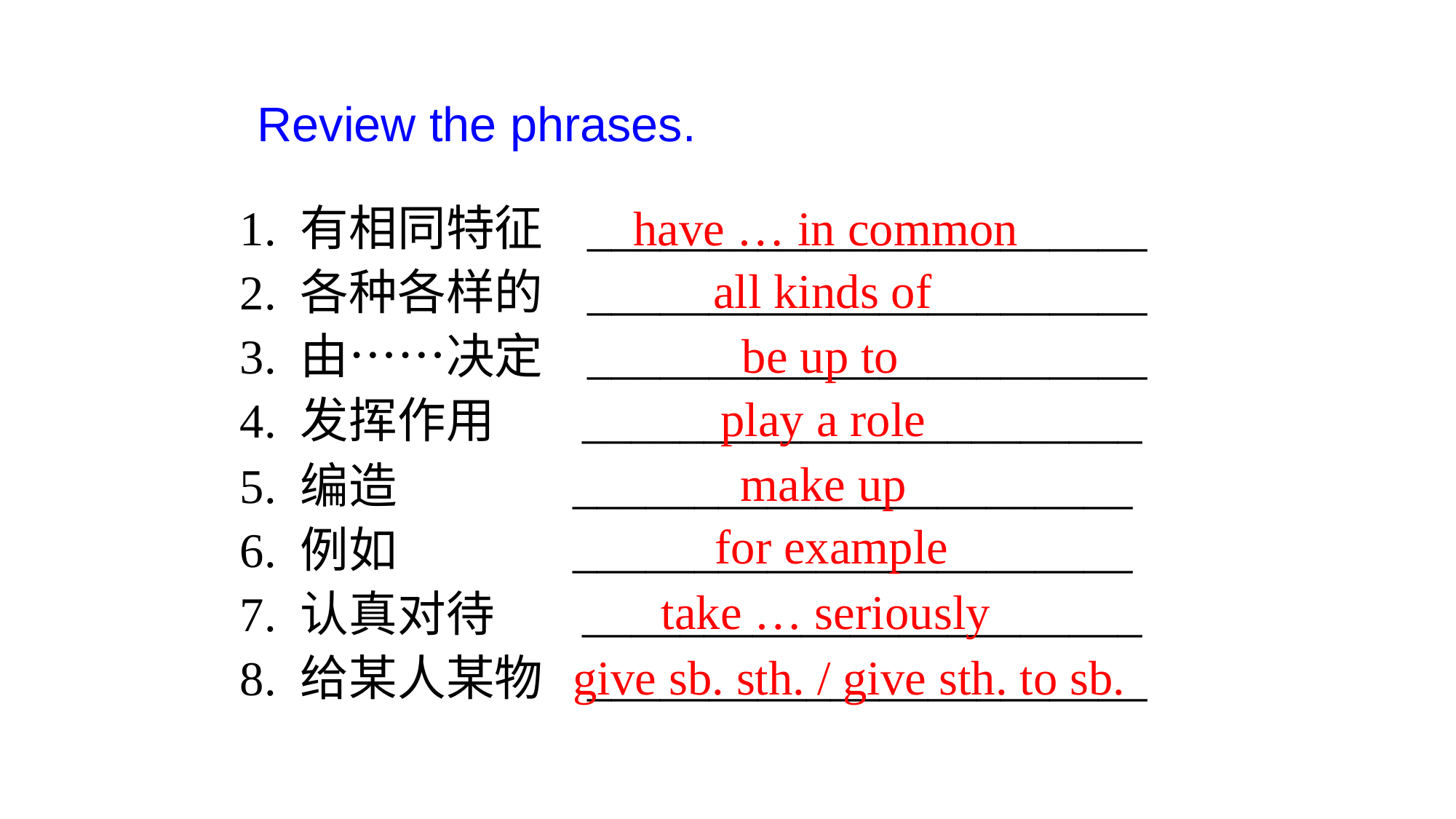

Review the phrases.
have … in common
1. 有相同特征   _______________________
2. 各种各样的   _______________________
3. 由……决定   _______________________
4. 发挥作用       _______________________
all kinds of
be up to
play a role
make up
5. 编造               _______________________
6. 例如               _______________________
7. 认真对待       _______________________
8. 给某人某物   _______________________
for example
take … seriously
give sb. sth. / give sth. to sb.